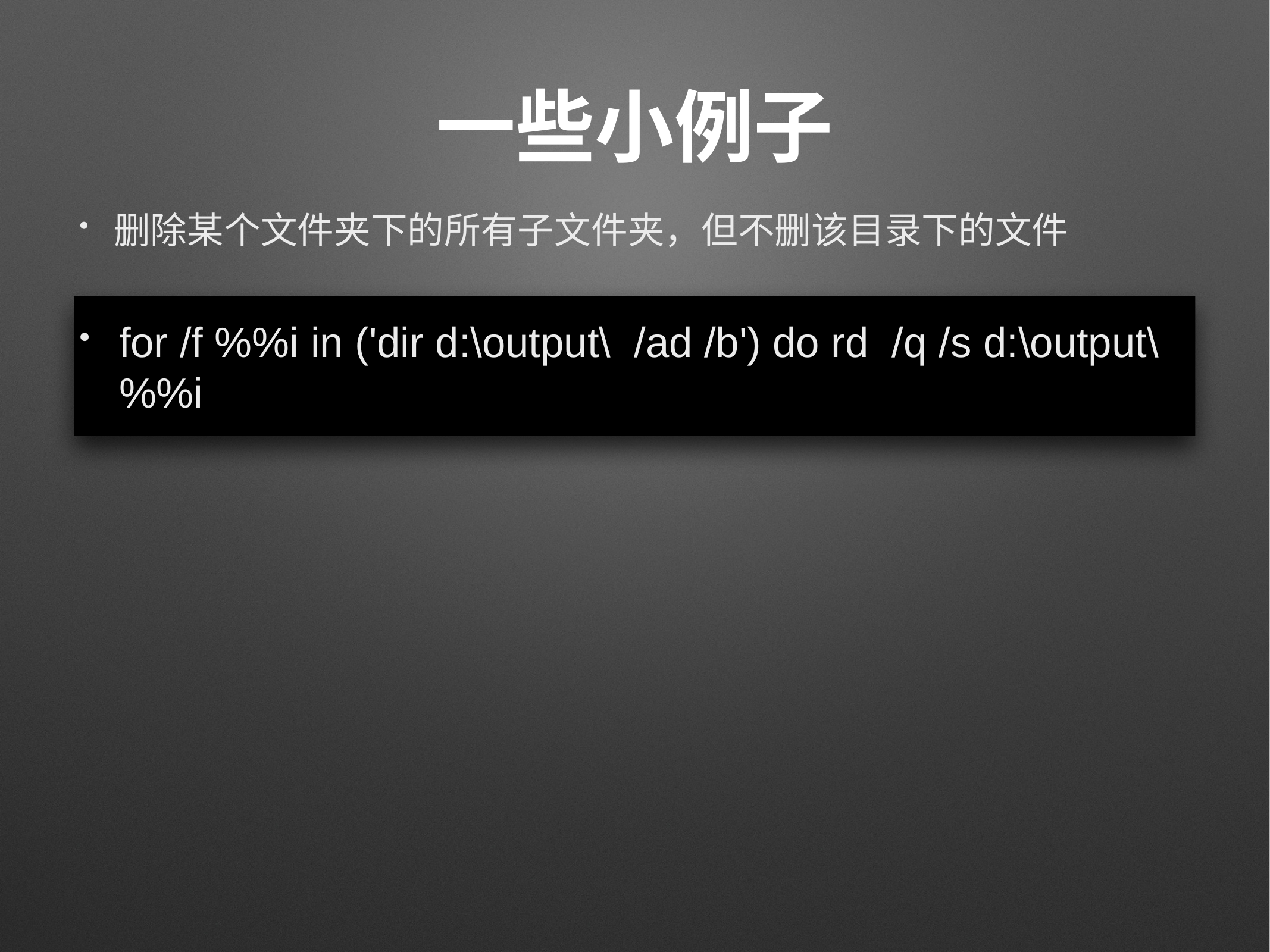

# 一些小例子
删除某个文件夹下的所有子文件夹，但不删该目录下的文件
for /f %%i in ('dir d:\output\  /ad /b') do rd  /q /s d:\output\%%i